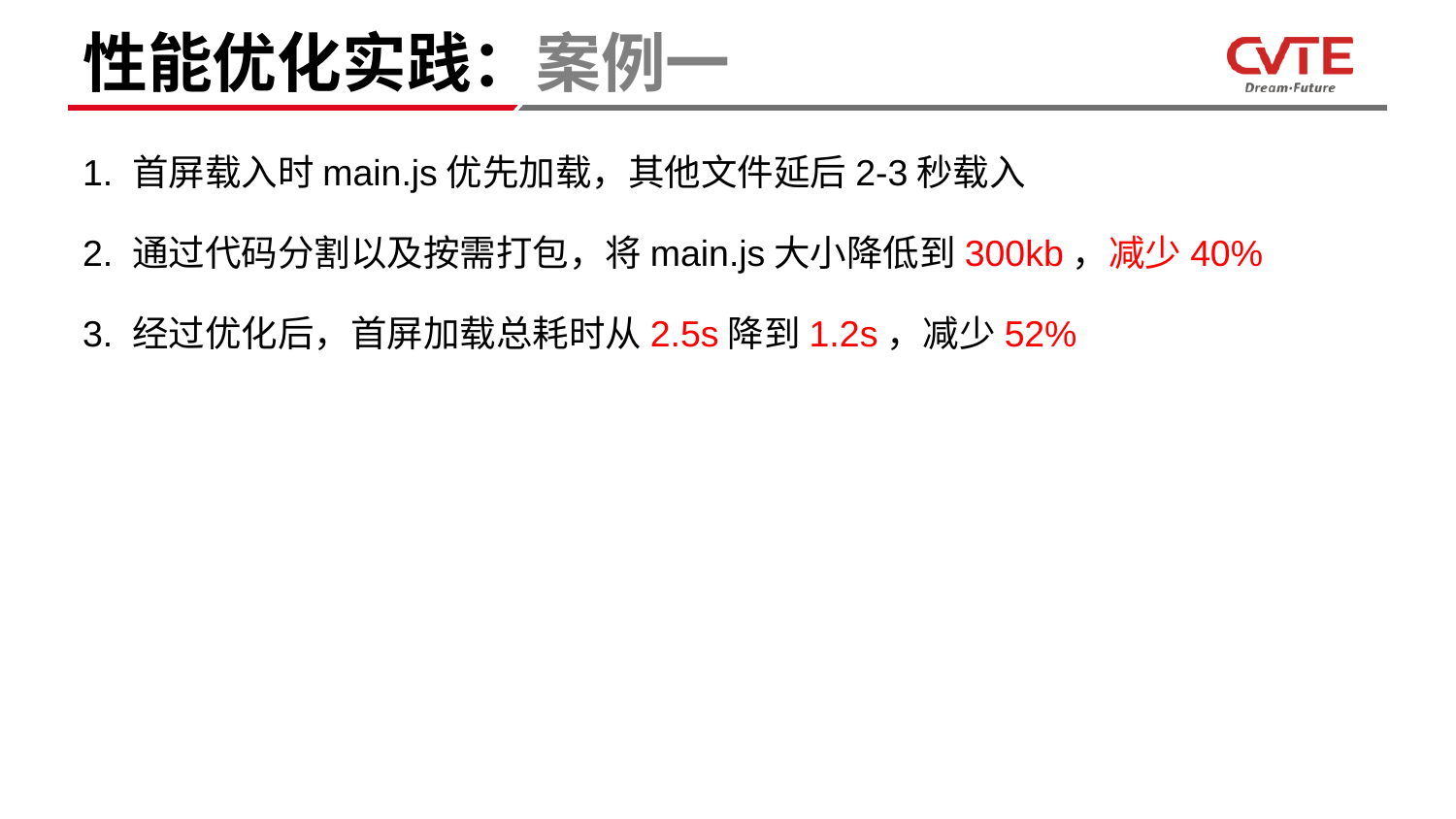

# 性能优化实践：案例一
1. 首屏载入时main.js优先加载，其他文件延后2-3秒载入
2. 通过代码分割以及按需打包，将main.js大小降低到300kb，减少40%
3. 经过优化后，首屏加载总耗时从2.5s降到1.2s，减少52%